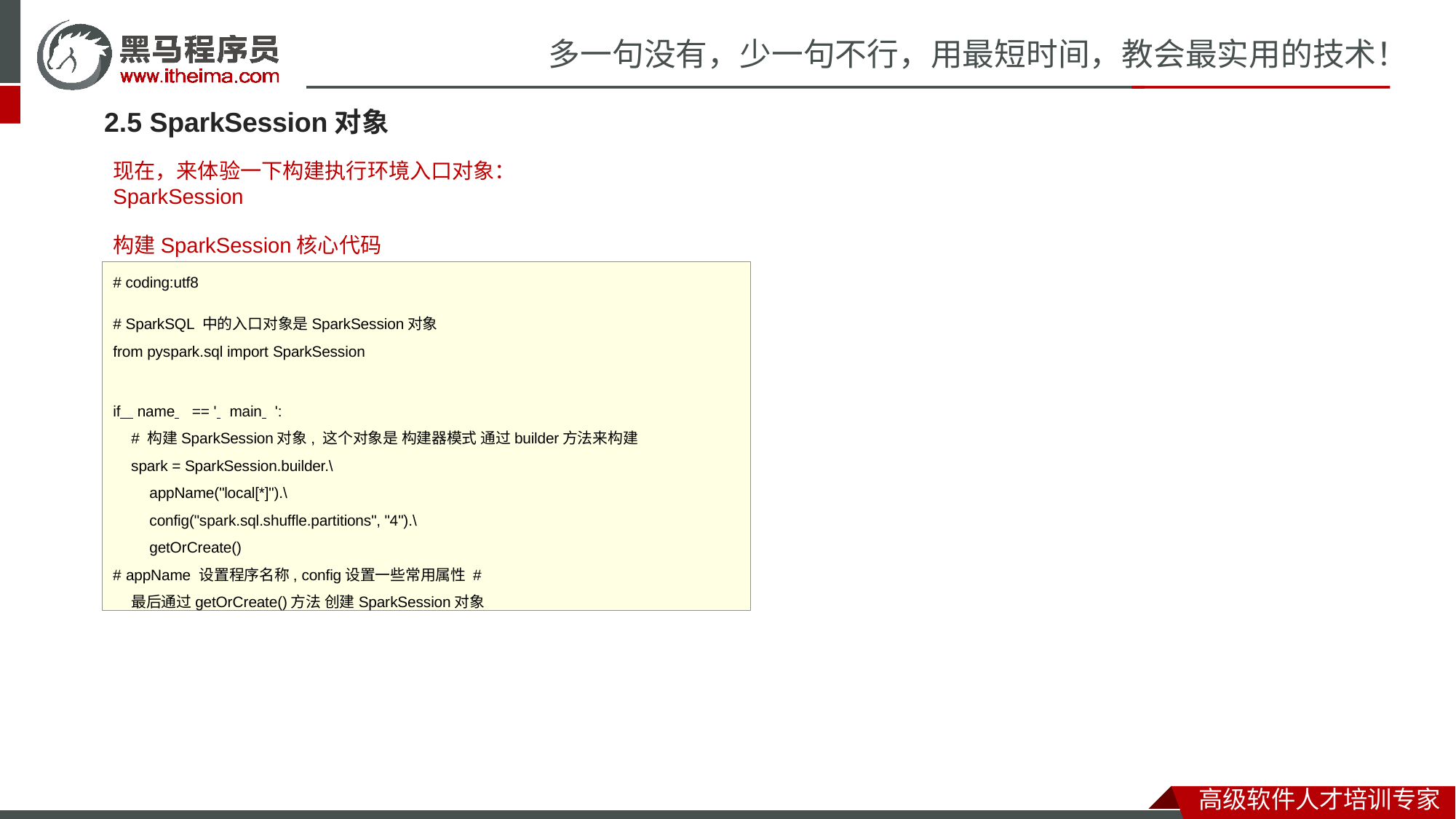

# 多一句没有，少一句不行，用最短时间，教会最实用的技术！

2.5 SparkSession对象
现在，来体验一下构建执行环境入口对象：SparkSession

构建SparkSession核心代码
# coding:utf8

# SparkSQL 中的入口对象是SparkSession对象
from pyspark.sql import SparkSession

if  name  == ' main ':
# 构建SparkSession对象, 这个对象是 构建器模式 通过builder方法来构建
spark = SparkSession.builder.\  appName("local[*]").\  config("spark.sql.shuffle.partitions", "4").\  getOrCreate()
# appName 设置程序名称, config设置一些常用属性 # 最后通过getOrCreate()方法 创建SparkSession对象
高级软件人才培训专家